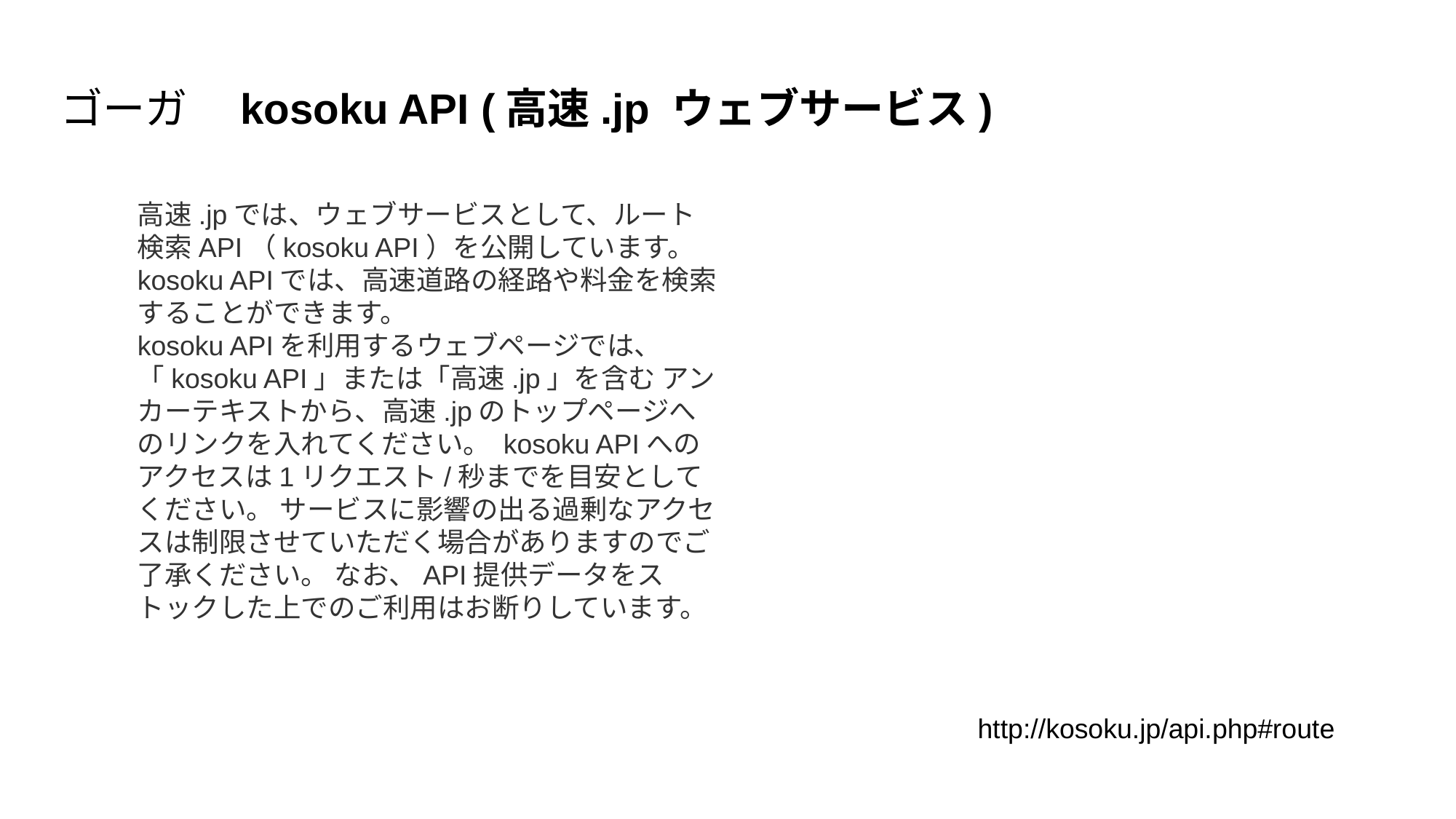

# ゴーガ　kosoku API (高速.jp ウェブサービス)
高速.jpでは、ウェブサービスとして、ルート検索API（kosoku API）を公開しています。 kosoku APIでは、高速道路の経路や料金を検索することができます。
kosoku APIを利用するウェブページでは、「kosoku API」または「高速.jp」を含む アンカーテキストから、高速.jpのトップページへのリンクを入れてください。 kosoku APIへのアクセスは1リクエスト/秒までを目安としてください。 サービスに影響の出る過剰なアクセスは制限させていただく場合がありますのでご了承ください。 なお、API提供データをストックした上でのご利用はお断りしています。
http://kosoku.jp/api.php#route